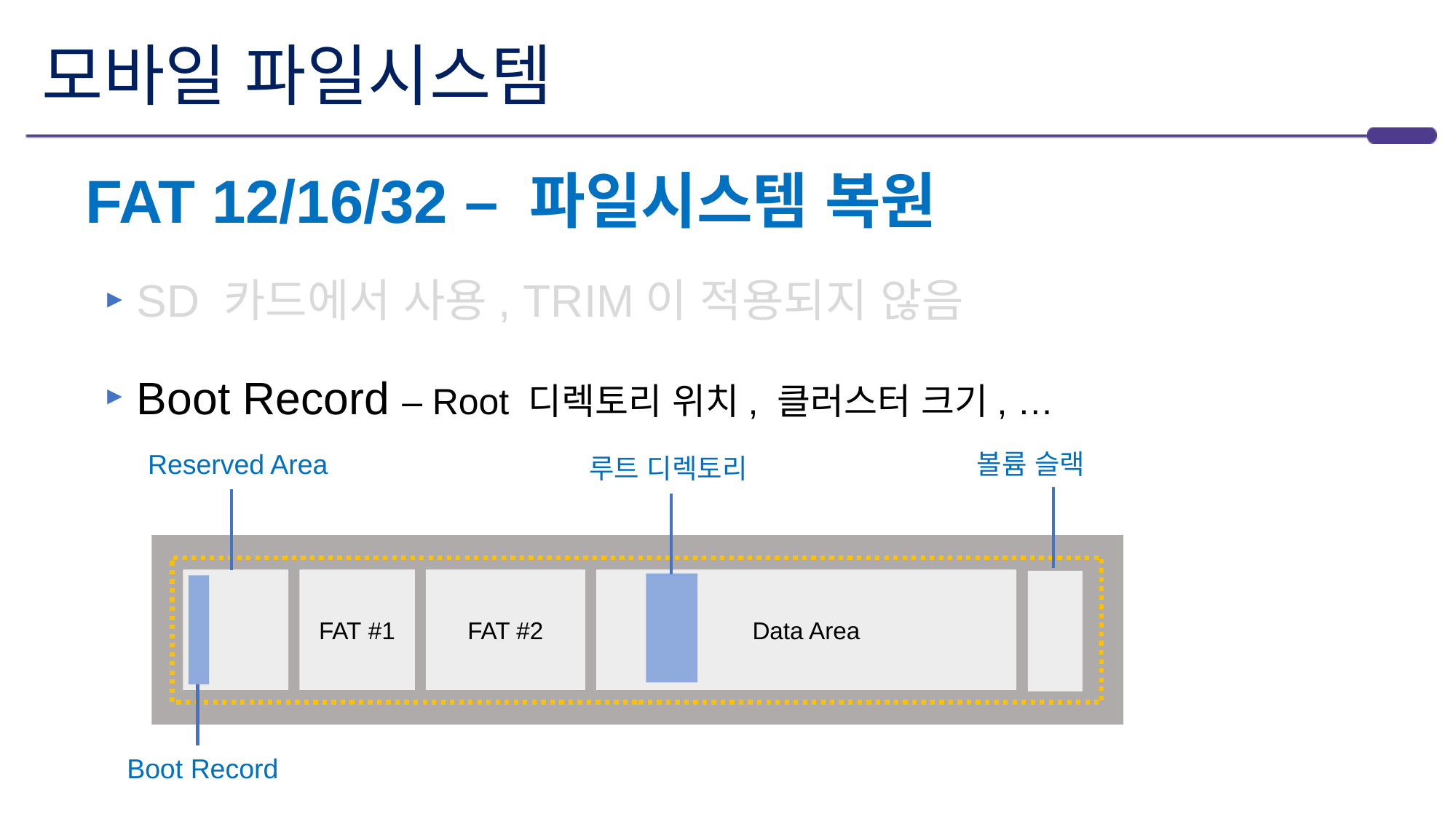

# 모바일 파일시스템
FAT 12/16/32 – 파일시스템 복원
SD 카드에서 사용, TRIM이 적용되지 않음
Boot Record – Root 디렉토리 위치, 클러스터 크기, …
Reserved Area
볼륨 슬랙
루트 디렉토리

FAT #1
FAT #2
Data Area

Boot Record